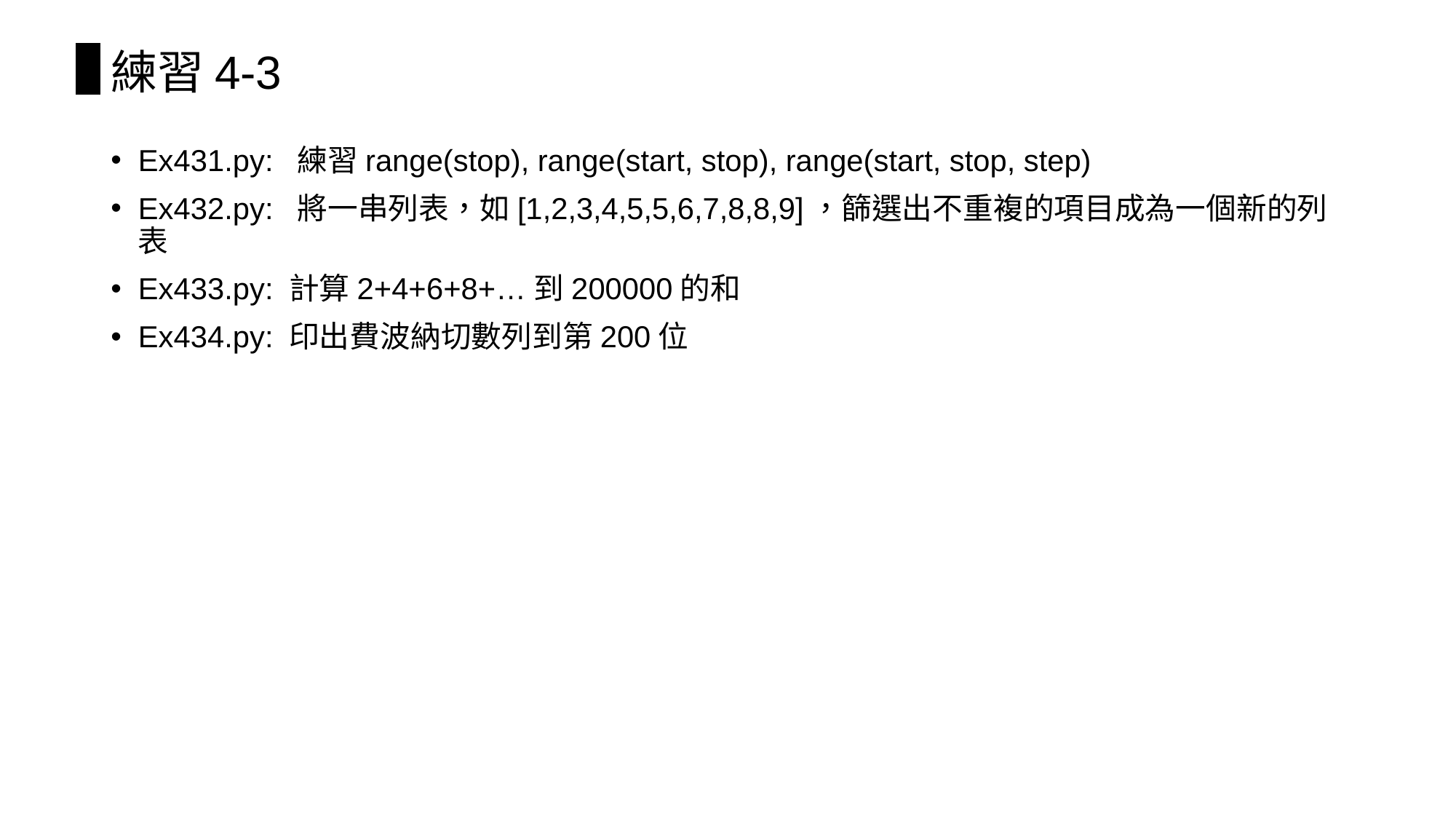

# 練習4-3
Ex431.py:  練習range(stop), range(start, stop), range(start, stop, step)
Ex432.py:  將一串列表，如[1,2,3,4,5,5,6,7,8,8,9]，篩選出不重複的項目成為一個新的列表
Ex433.py: 計算2+4+6+8+…到200000的和
Ex434.py: 印出費波納切數列到第200位